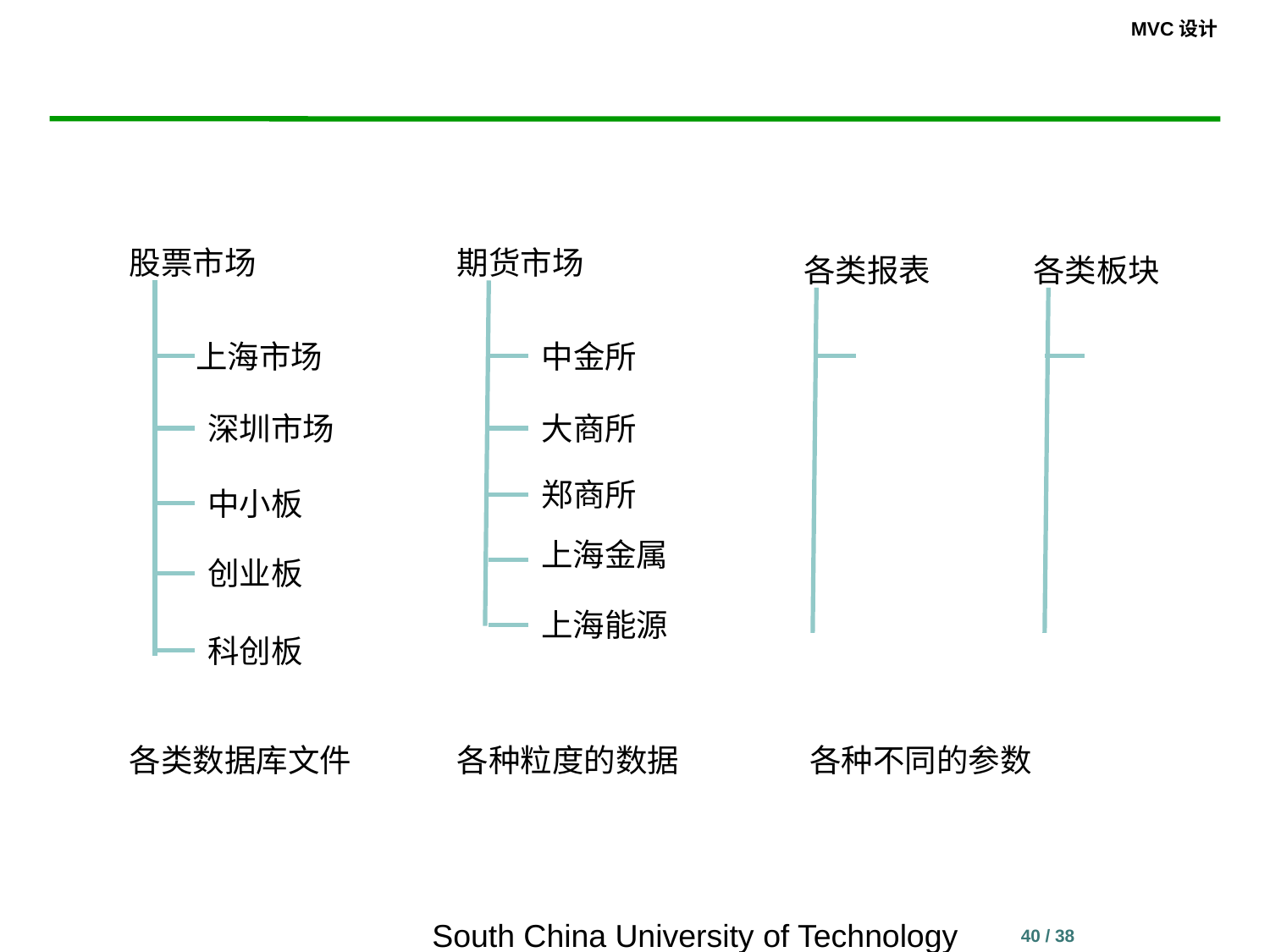

#

股票市场
期货市场
各类报表
各类板块
上海市场
中金所
深圳市场
大商所
郑商所
中小板
上海金属
创业板
上海能源
科创板
各类数据库文件
各种粒度的数据
各种不同的参数